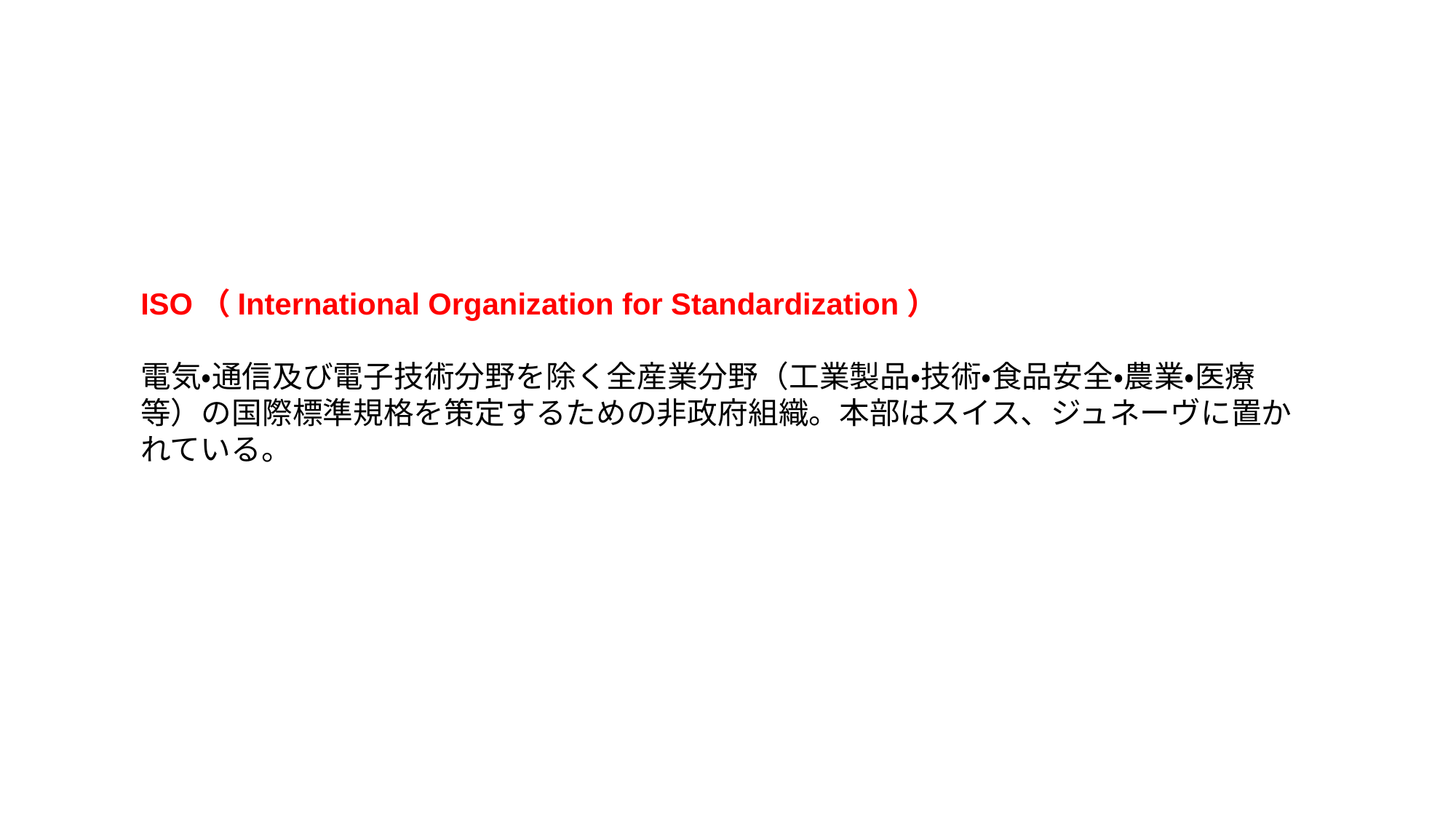

ISO（International Organization for Standardization）

電気・通信及び電子技術分野を除く全産業分野（工業製品・技術・食品安全・農業・医療等）の国際標準規格を策定するための非政府組織。本部はスイス、ジュネーヴに置かれている。